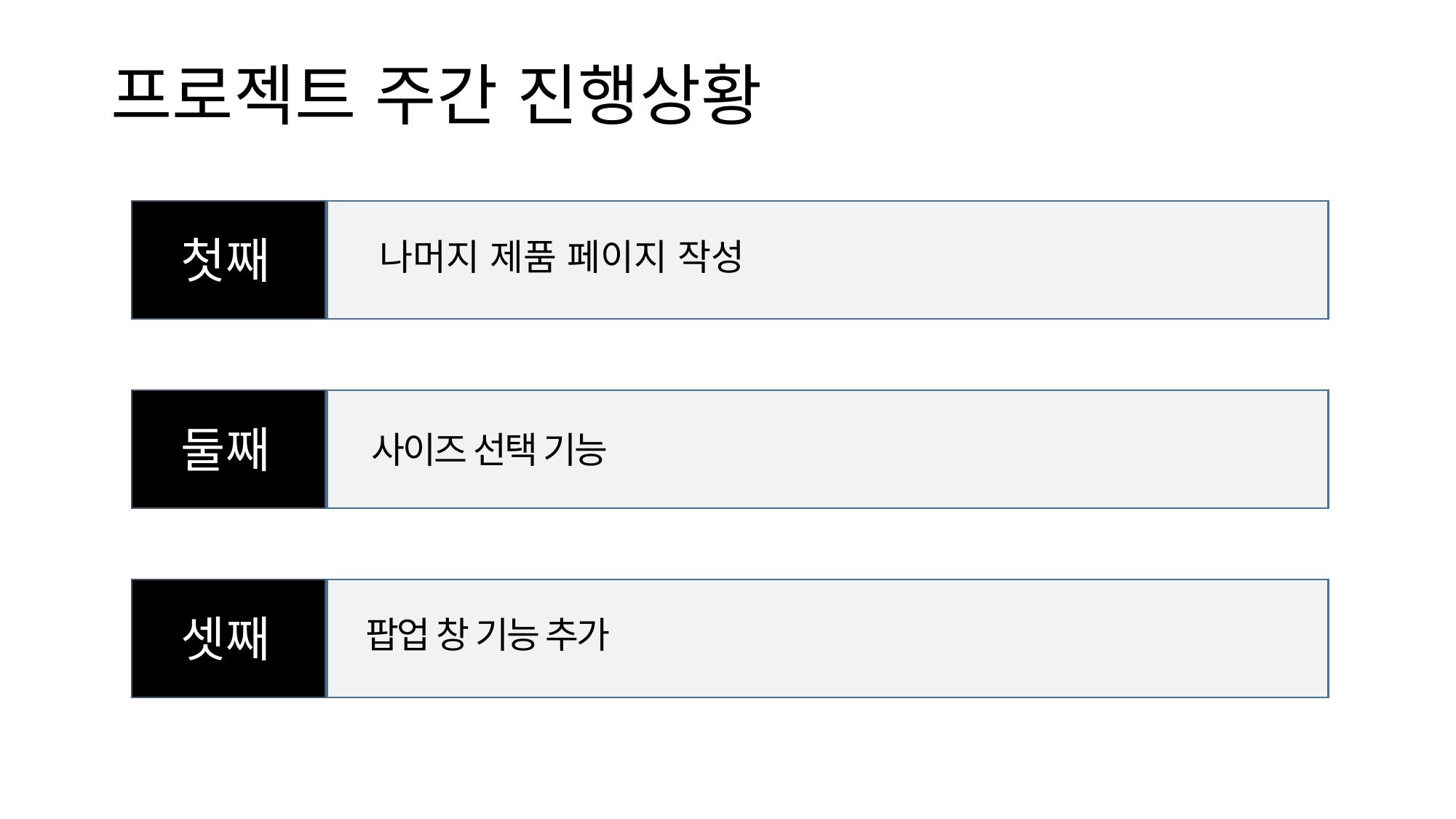

# 프로젝트 주간 진행상황

첫째
나머지 제품 페이지 작성

둘째
사이즈 선택 기능

셋째
팝업 창 기능 추가